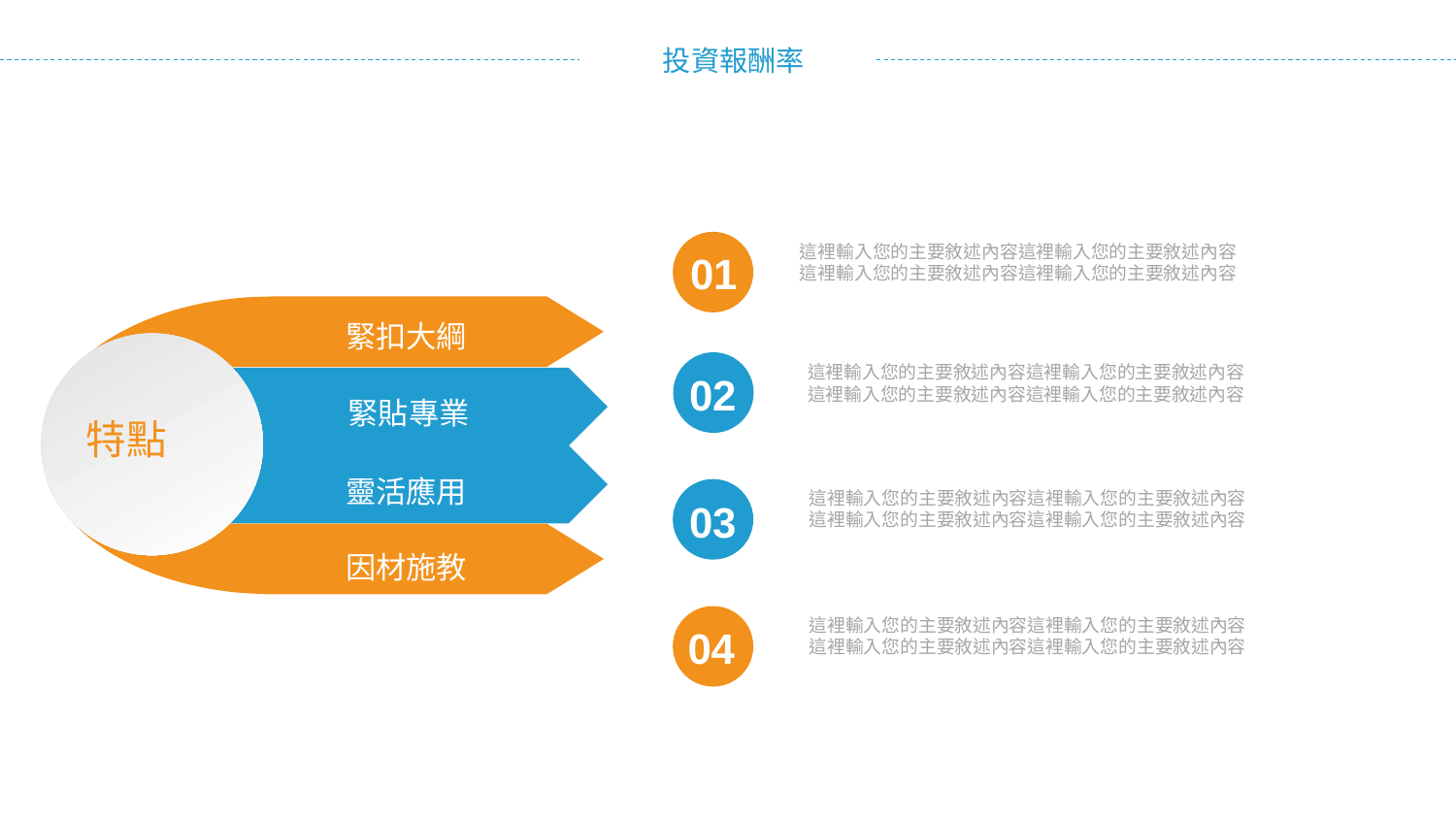

01
這裡輸入您的主要敘述內容這裡輸入您的主要敘述內容
這裡輸入您的主要敘述內容這裡輸入您的主要敘述內容

緊扣大綱

特點

02
這裡輸入您的主要敘述內容這裡輸入您的主要敘述內容
這裡輸入您的主要敘述內容這裡輸入您的主要敘述內容

緊貼專業

靈活應用

因材施教

03
這裡輸入您的主要敘述內容這裡輸入您的主要敘述內容
這裡輸入您的主要敘述內容這裡輸入您的主要敘述內容

04
這裡輸入您的主要敘述內容這裡輸入您的主要敘述內容
這裡輸入您的主要敘述內容這裡輸入您的主要敘述內容